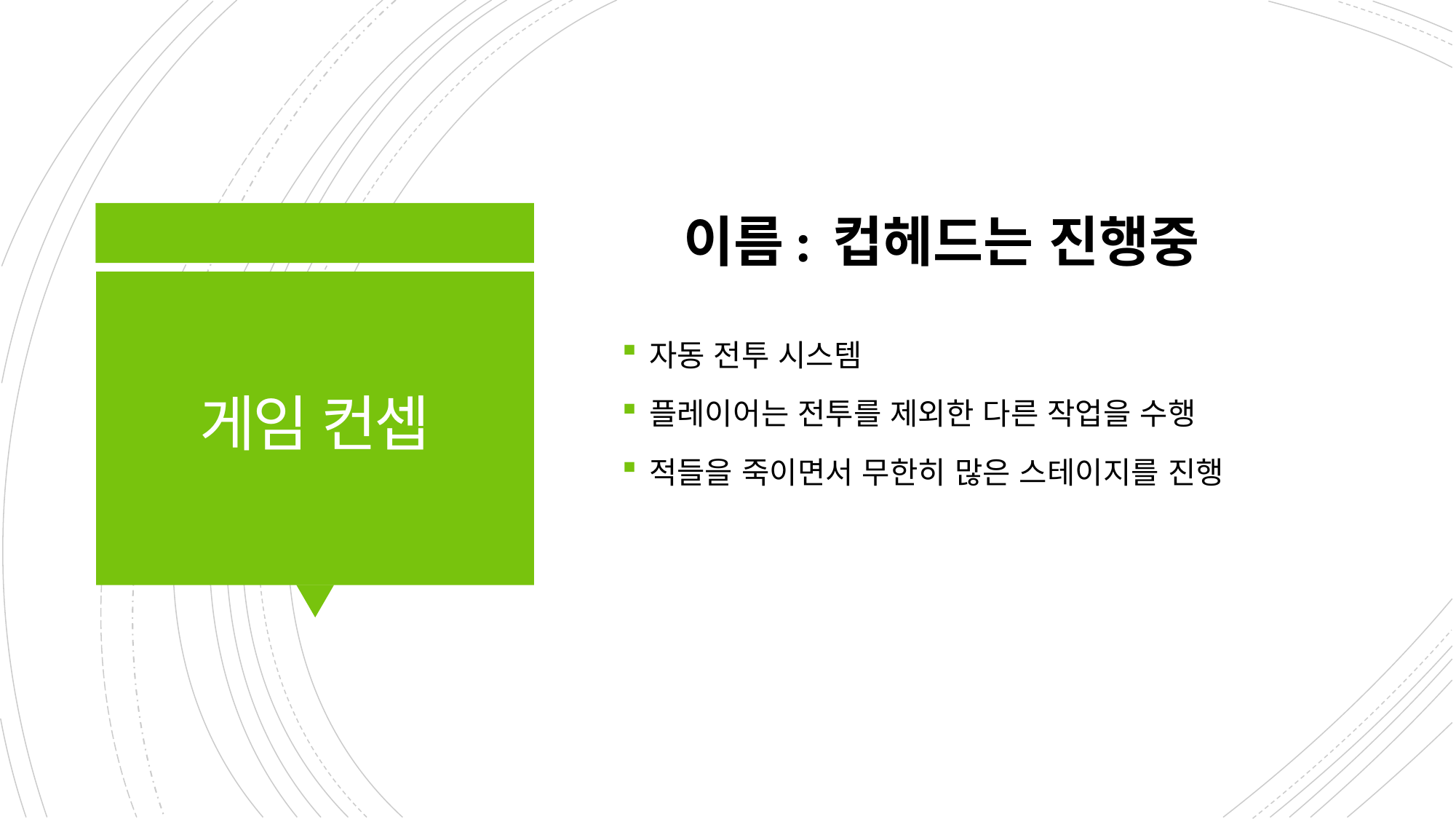

자동 전투 시스템
플레이어는 전투를 제외한 다른 작업을 수행
적들을 죽이면서 무한히 많은 스테이지를 진행
이름: 컵헤드는 진행중
# 게임 컨셉